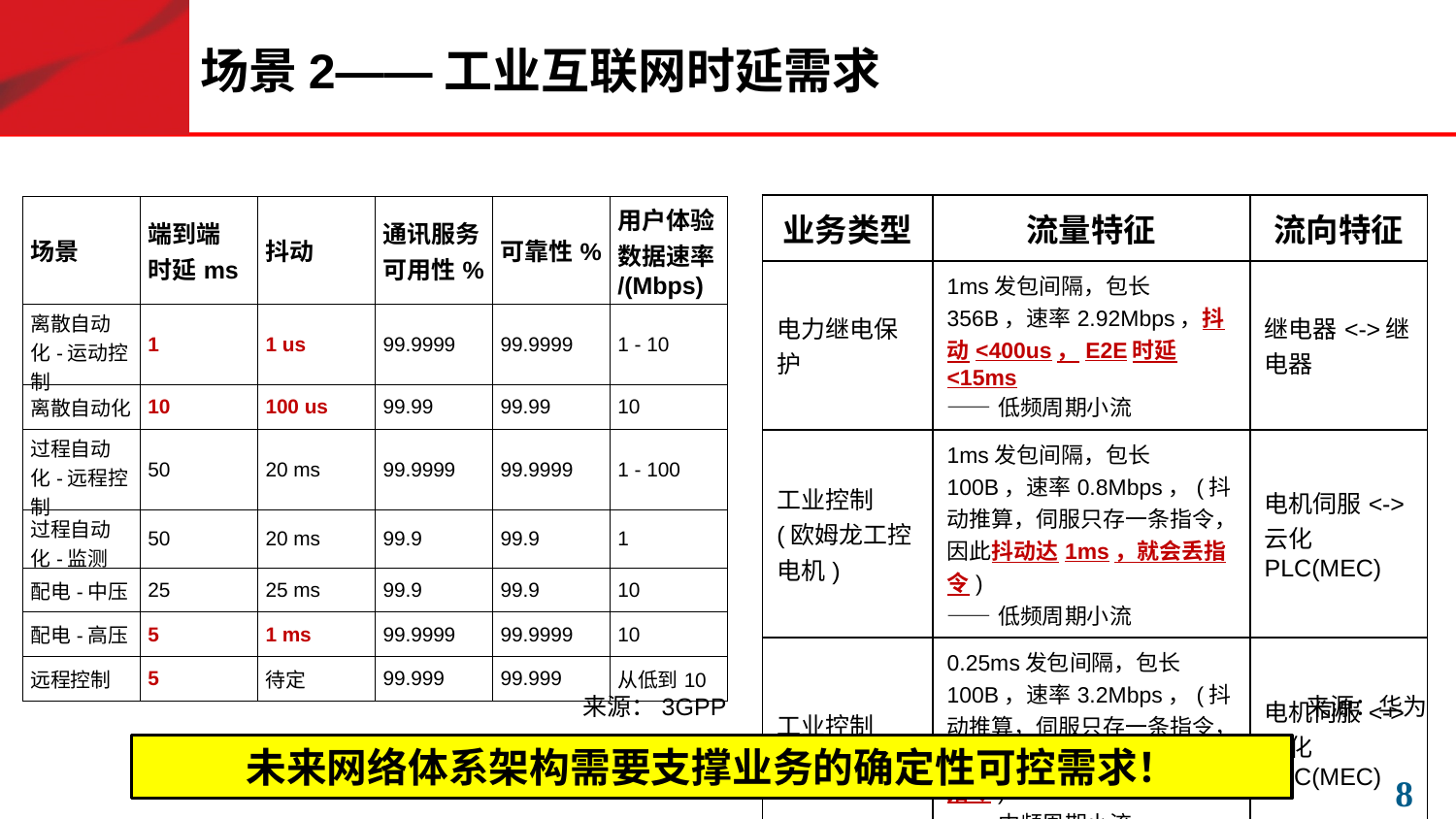

场景2——工业互联网时延需求

| 业务类型 | 流量特征 | 流向特征 |
| --- | --- | --- |
| 电力继电保护 | 1ms发包间隔，包长356B，速率2.92Mbps，抖动<400us，E2E时延<15ms ——低频周期小流 | 继电器<->继电器 |
| 工业控制(欧姆龙工控电机) | 1ms发包间隔，包长100B，速率0.8Mbps，(抖动推算，伺服只存一条指令，因此抖动达1ms，就会丢指令) ——低频周期小流 | 电机伺服<->云化PLC(MEC) |
| 工业控制(倍福XTS) | 0.25ms发包间隔，包长100B，速率3.2Mbps，(抖动推算，伺服只存一条指令，因此抖动达0.25ms，就会丢指令) ——中频周期小流 | 电机伺服<->云化PLC(MEC) |
| 场景 | 端到端 时延ms | 抖动 | 通讯服务 可用性% | 可靠性% | 用户体验数据速率/(Mbps) |
| --- | --- | --- | --- | --- | --- |
| 离散自动化-运动控制 | 1 | 1 us | 99.9999 | 99.9999 | 1 - 10 |
| 离散自动化 | 10 | 100 us | 99.99 | 99.99 | 10 |
| 过程自动化-远程控制 | 50 | 20 ms | 99.9999 | 99.9999 | 1 - 100 |
| 过程自动化-监测 | 50 | 20 ms | 99.9 | 99.9 | 1 |
| 配电-中压 | 25 | 25 ms | 99.9 | 99.9 | 10 |
| 配电-高压 | 5 | 1 ms | 99.9999 | 99.9999 | 10 |
| 远程控制 | 5 | 待定 | 99.999 | 99.999 | 从低到10 |
来源：3GPP
来源：华为
未来网络体系架构需要支撑业务的确定性可控需求！
8